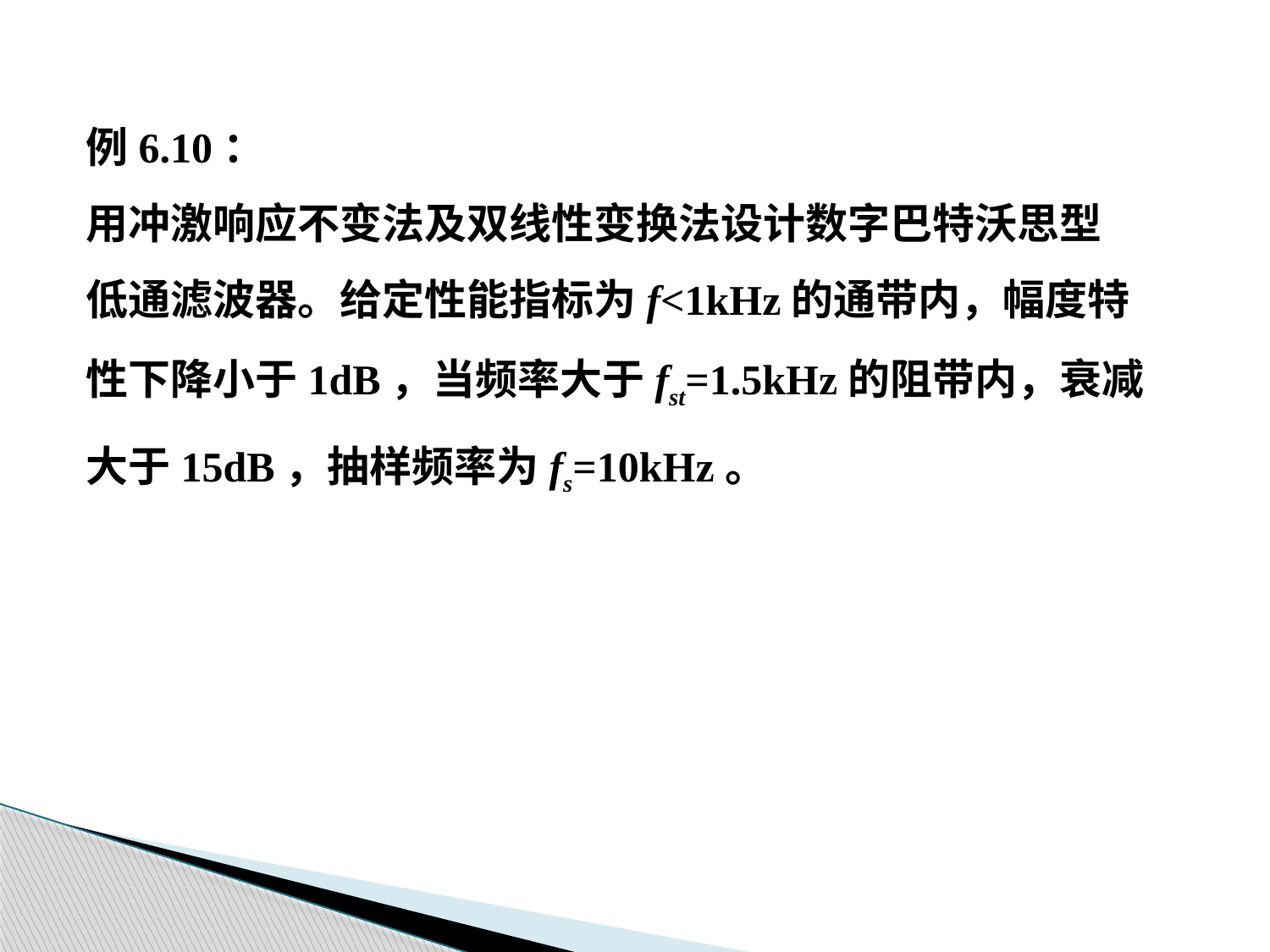

例6.10：
用冲激响应不变法及双线性变换法设计数字巴特沃思型
低通滤波器。给定性能指标为f<1kHz的通带内，幅度特
性下降小于1dB，当频率大于fst=1.5kHz的阻带内，衰减
大于15dB，抽样频率为fs=10kHz。